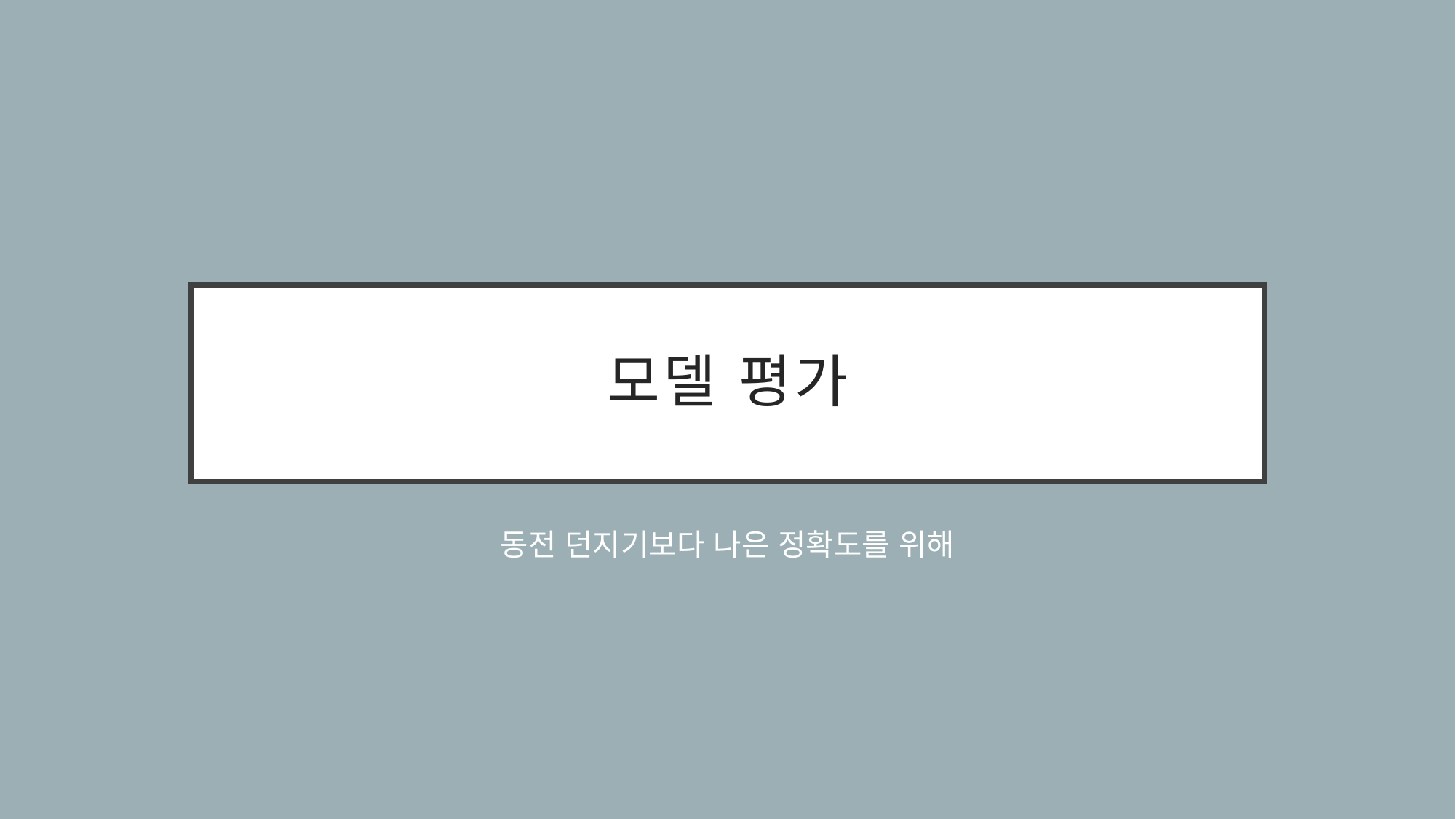

# 모델 평가
동전 던지기보다 나은 정확도를 위해